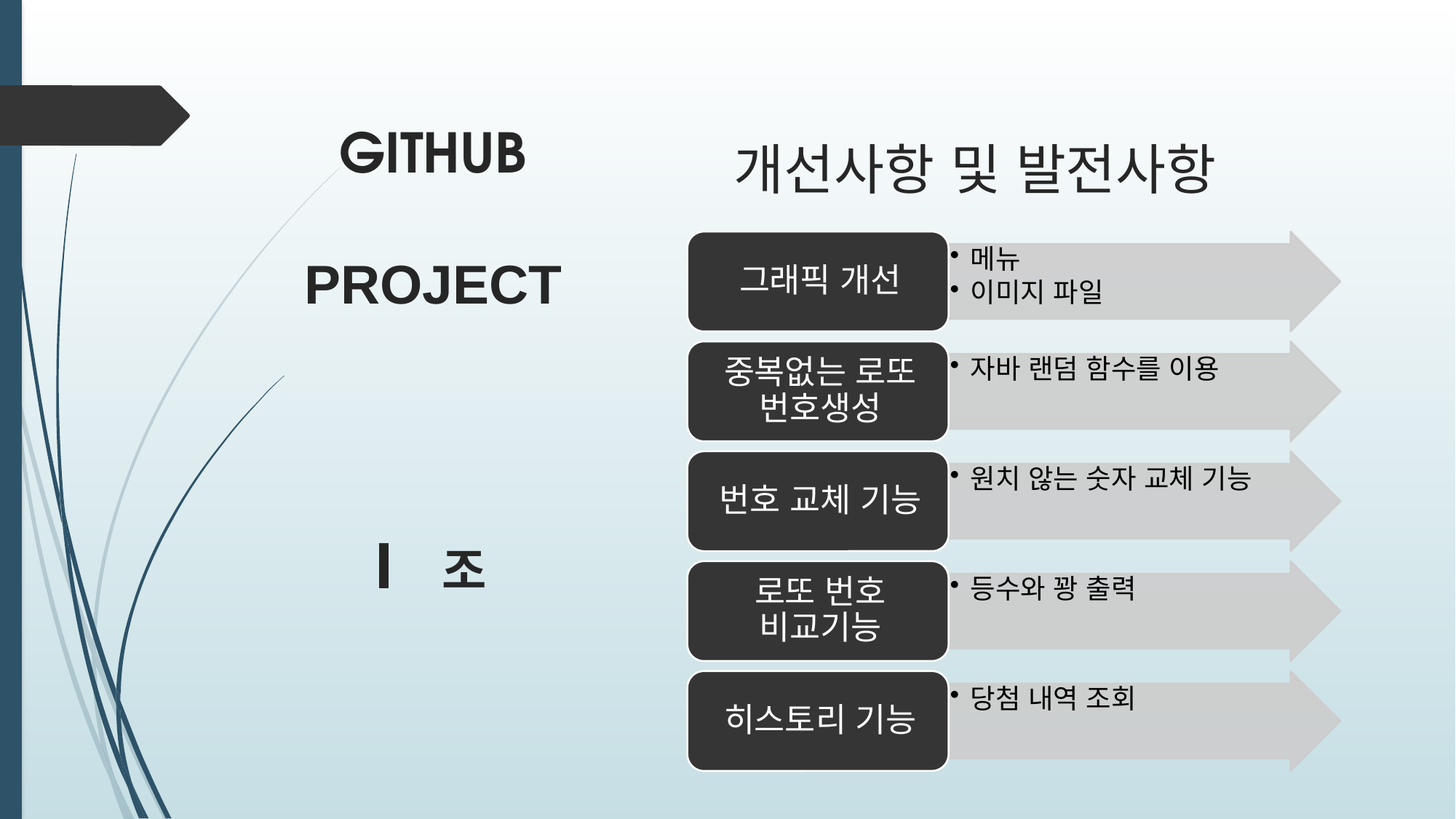

GITHUB
PROJECT
개선사항 및 발전사항
메뉴
이미지 파일
그래픽 개선
자바 랜덤 함수를 이용
중복없는 로또 번호생성
원치 않는 숫자 교체 기능
번호 교체 기능
등수와 꽝 출력
로또 번호 비교기능
당첨 내역 조회
히스토리 기능
I  조